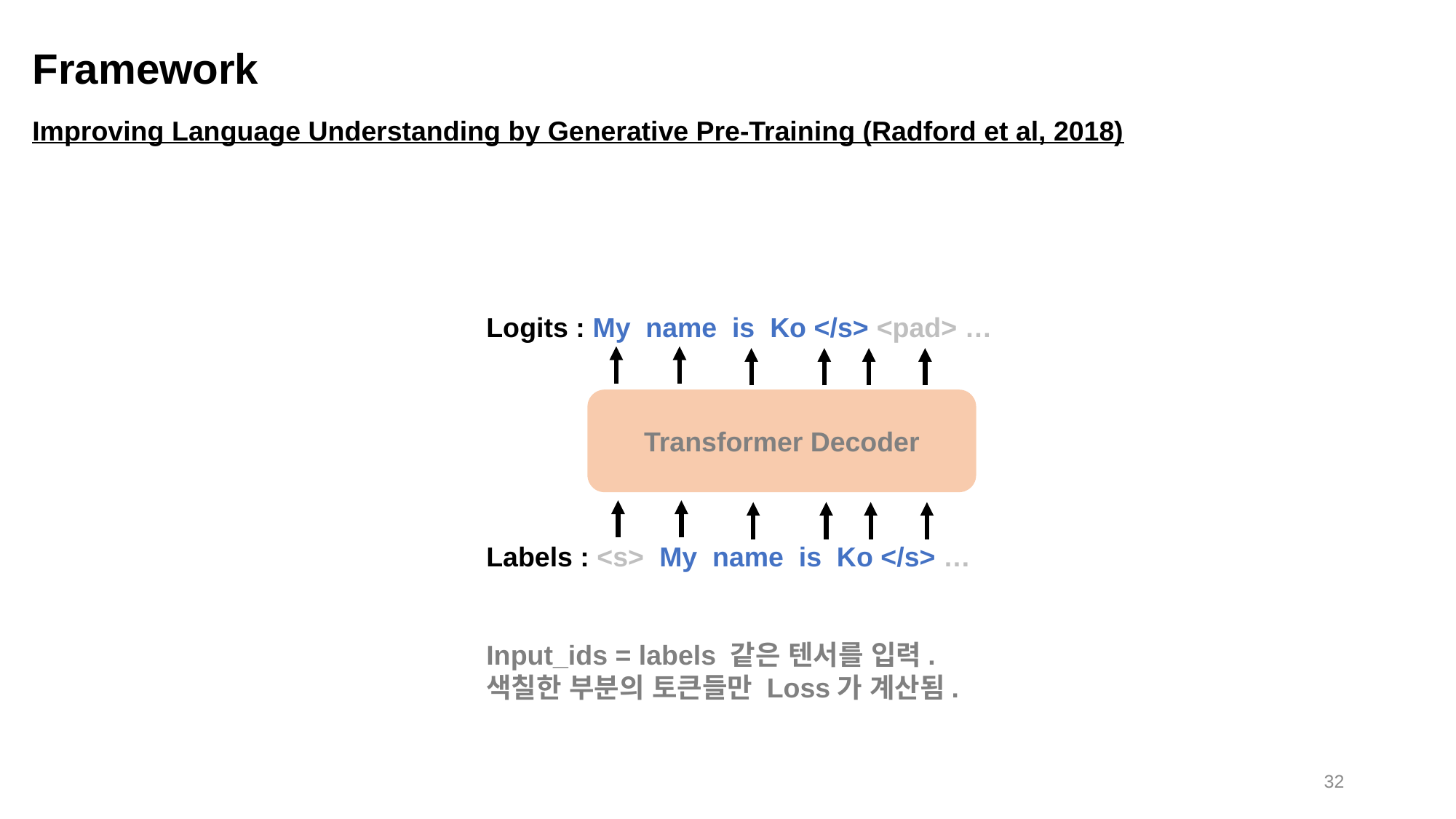

# Framework
Improving Language Understanding by Generative Pre-Training (Radford et al, 2018)

Logits : My  name  is  Ko </s> <pad> …

Labels : <s>  My  name  is  Ko </s> …

Input_ids = labels 같은 텐서를 입력.
색칠한 부분의 토큰들만 Loss가 계산됨.
Transformer Decoder
32